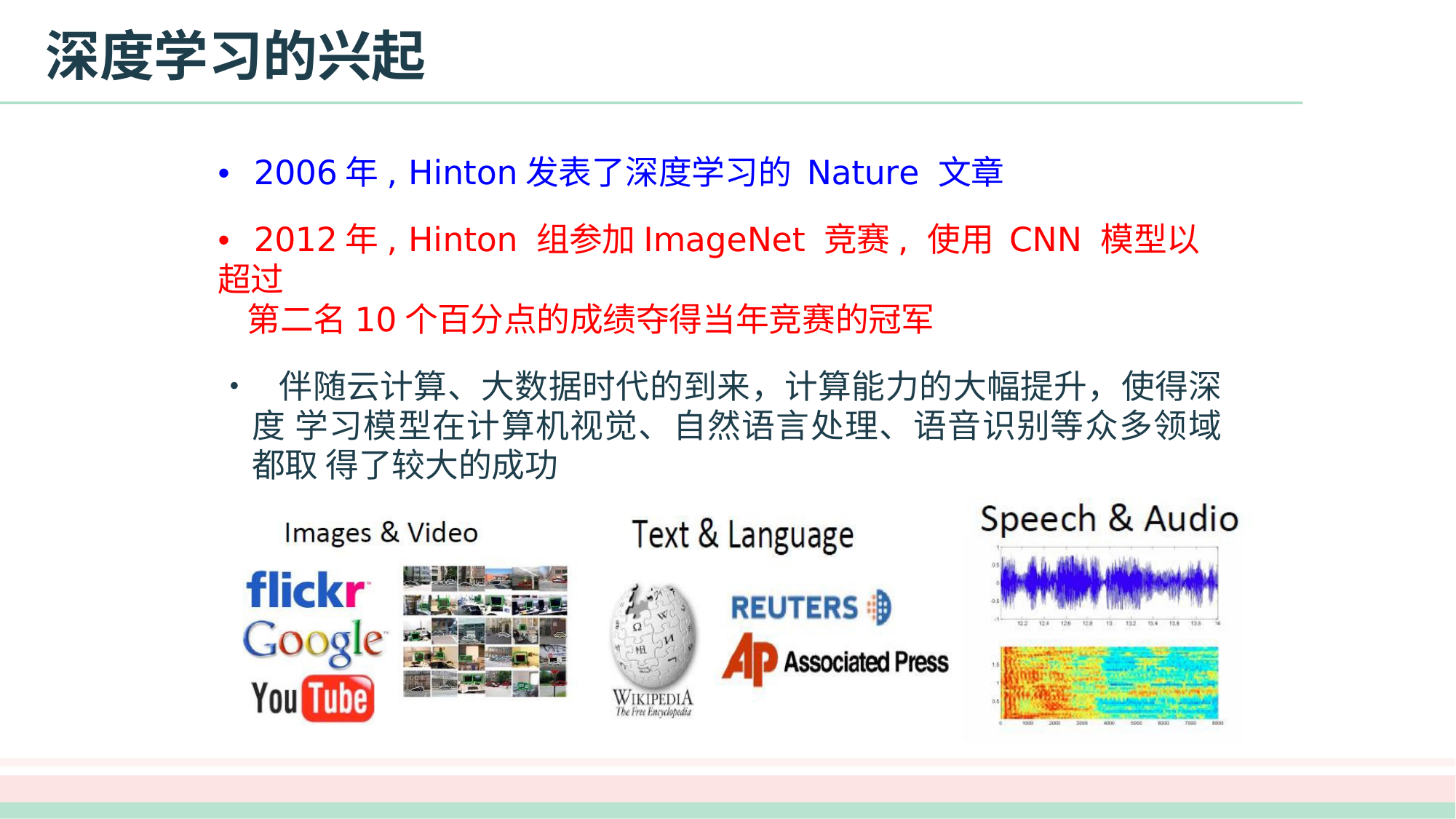

# 深度学习的兴起
•	2006年, Hinton发表了深度学习的 Nature 文章
•	2012年, Hinton 组参加ImageNet 竞赛, 使用 CNN 模型以超过
第二名10个百分点的成绩夺得当年竞赛的冠军
•  伴随云计算、大数据时代的到来，计算能力的大幅提升，使得深度 学习模型在计算机视觉、自然语言处理、语音识别等众多领域都取 得了较大的成功